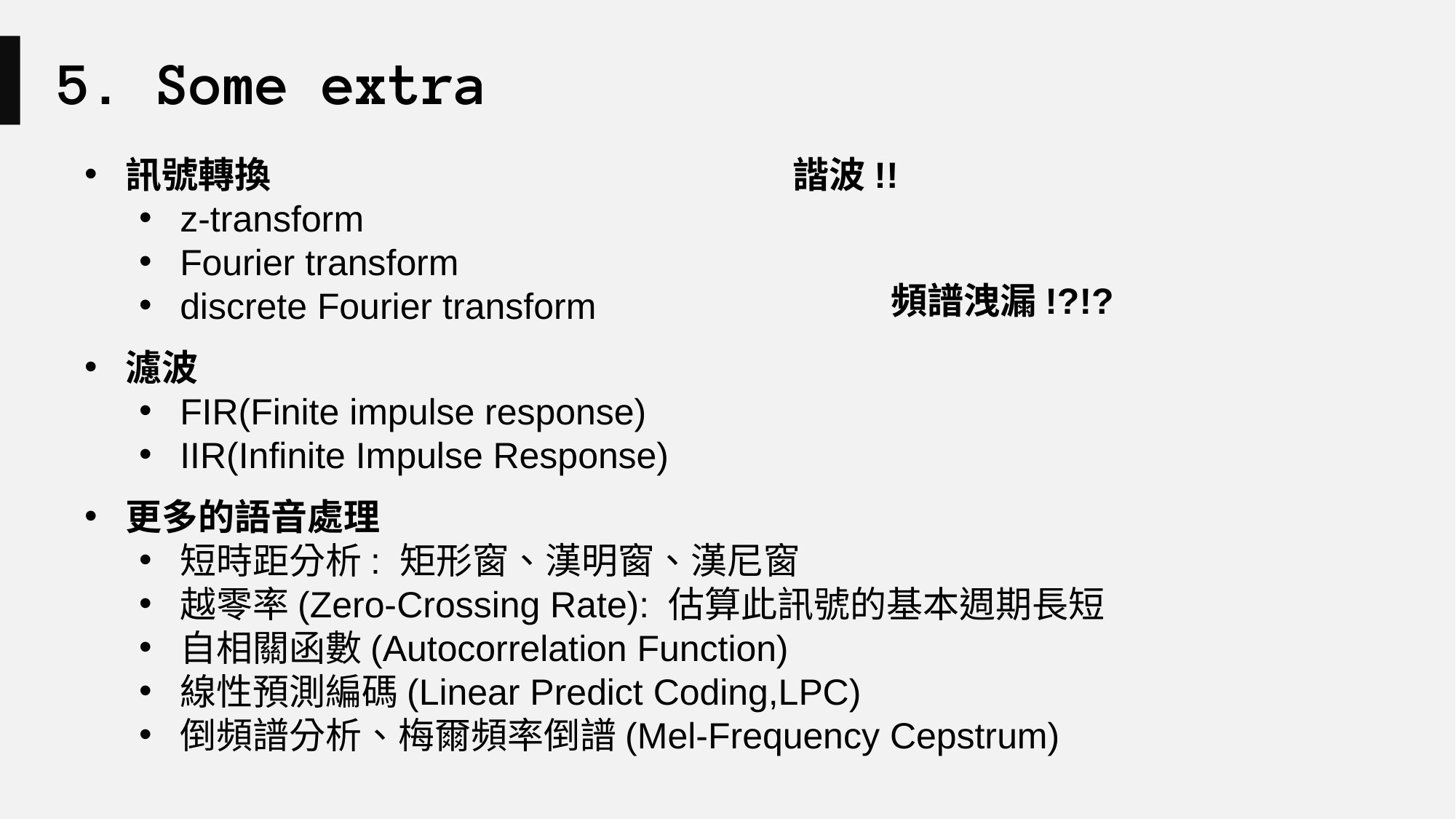

5. Some extra
訊號轉換
z-transform
Fourier transform
discrete Fourier transform
濾波
FIR(Finite impulse response)
IIR(Infinite Impulse Response)
更多的語音處理
短時距分析: 矩形窗、漢明窗、漢尼窗
越零率(Zero-Crossing Rate): 估算此訊號的基本週期長短
自相關函數(Autocorrelation Function)
線性預測編碼(Linear Predict Coding,LPC)
倒頻譜分析、梅爾頻率倒譜(Mel-Frequency Cepstrum)
諧波!!
頻譜洩漏!?!?